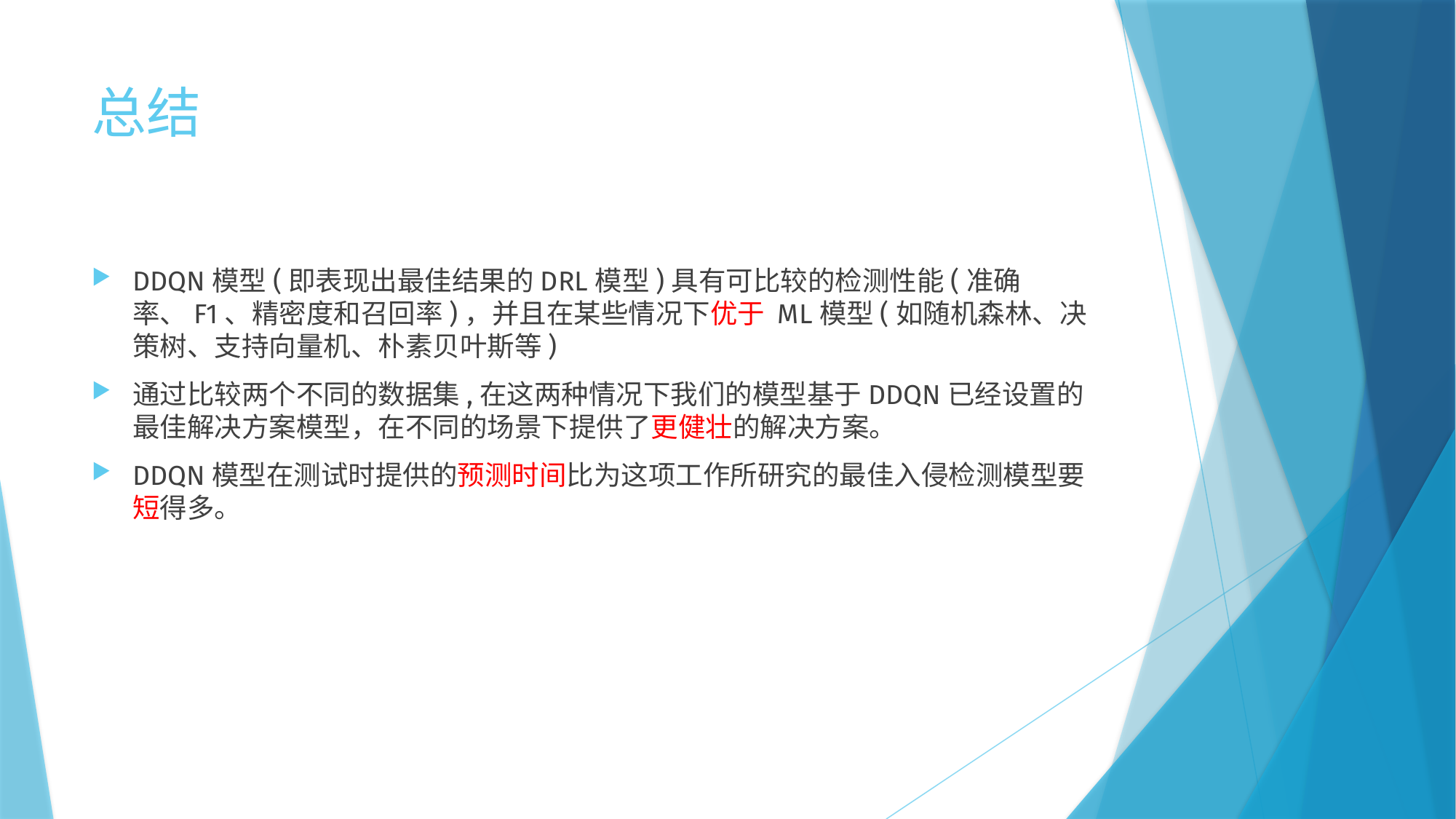

# 总结
DDQN模型(即表现出最佳结果的DRL模型)具有可比较的检测性能(准确率、F1、精密度和召回率)，并且在某些情况下优于 ML模型(如随机森林、决策树、支持向量机、朴素贝叶斯等)
通过比较两个不同的数据集,在这两种情况下我们的模型基于DDQN已经设置的最佳解决方案模型，在不同的场景下提供了更健壮的解决方案。
DDQN模型在测试时提供的预测时间比为这项工作所研究的最佳入侵检测模型要短得多。